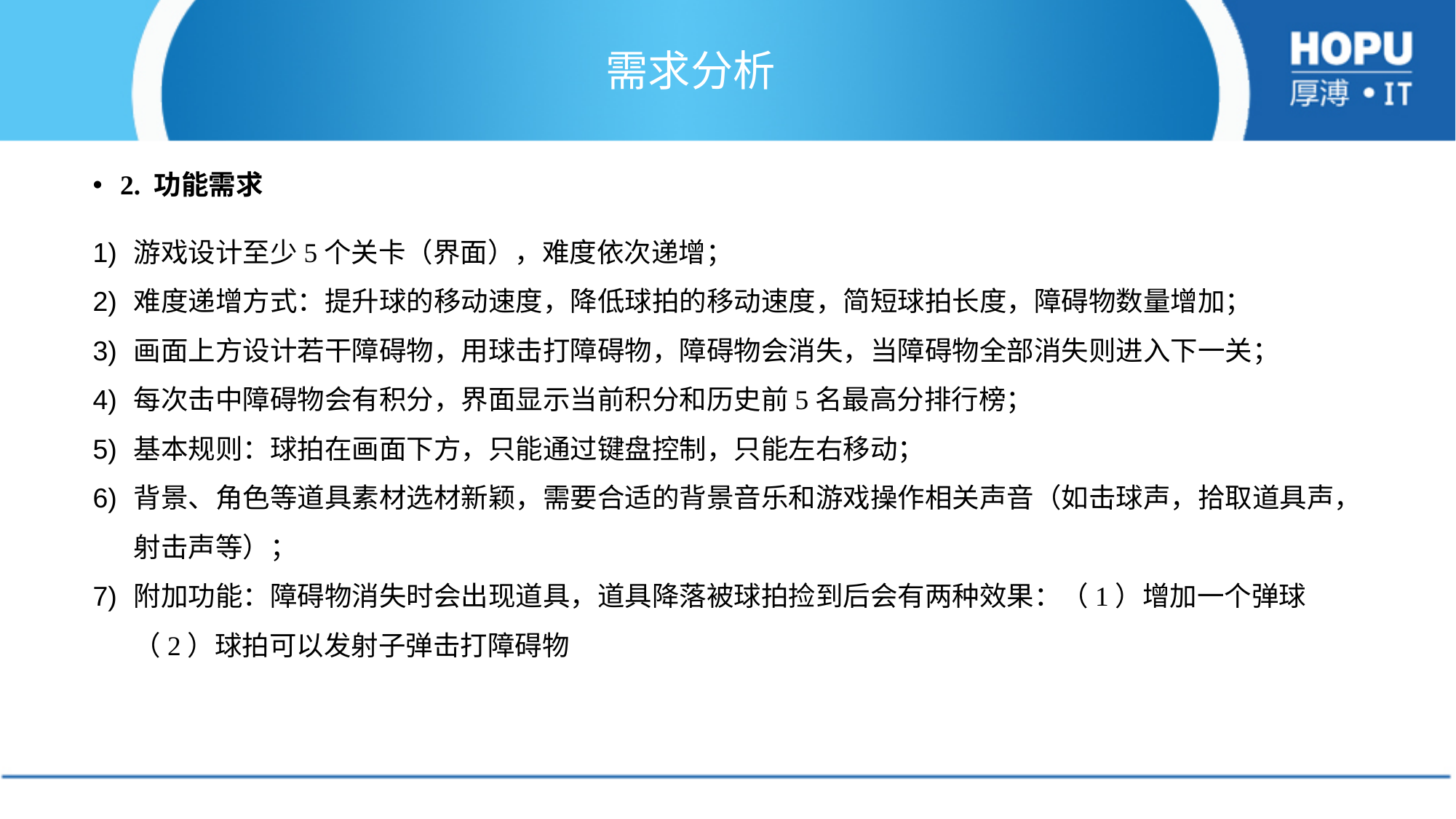

# 需求分析
2. 功能需求
游戏设计至少5个关卡（界面），难度依次递增；
难度递增方式：提升球的移动速度，降低球拍的移动速度，简短球拍长度，障碍物数量增加；
画面上方设计若干障碍物，用球击打障碍物，障碍物会消失，当障碍物全部消失则进入下一关；
每次击中障碍物会有积分，界面显示当前积分和历史前5名最高分排行榜；
基本规则：球拍在画面下方，只能通过键盘控制，只能左右移动；
背景、角色等道具素材选材新颖，需要合适的背景音乐和游戏操作相关声音（如击球声，拾取道具声，射击声等）；
附加功能：障碍物消失时会出现道具，道具降落被球拍捡到后会有两种效果：（1）增加一个弹球（2）球拍可以发射子弹击打障碍物